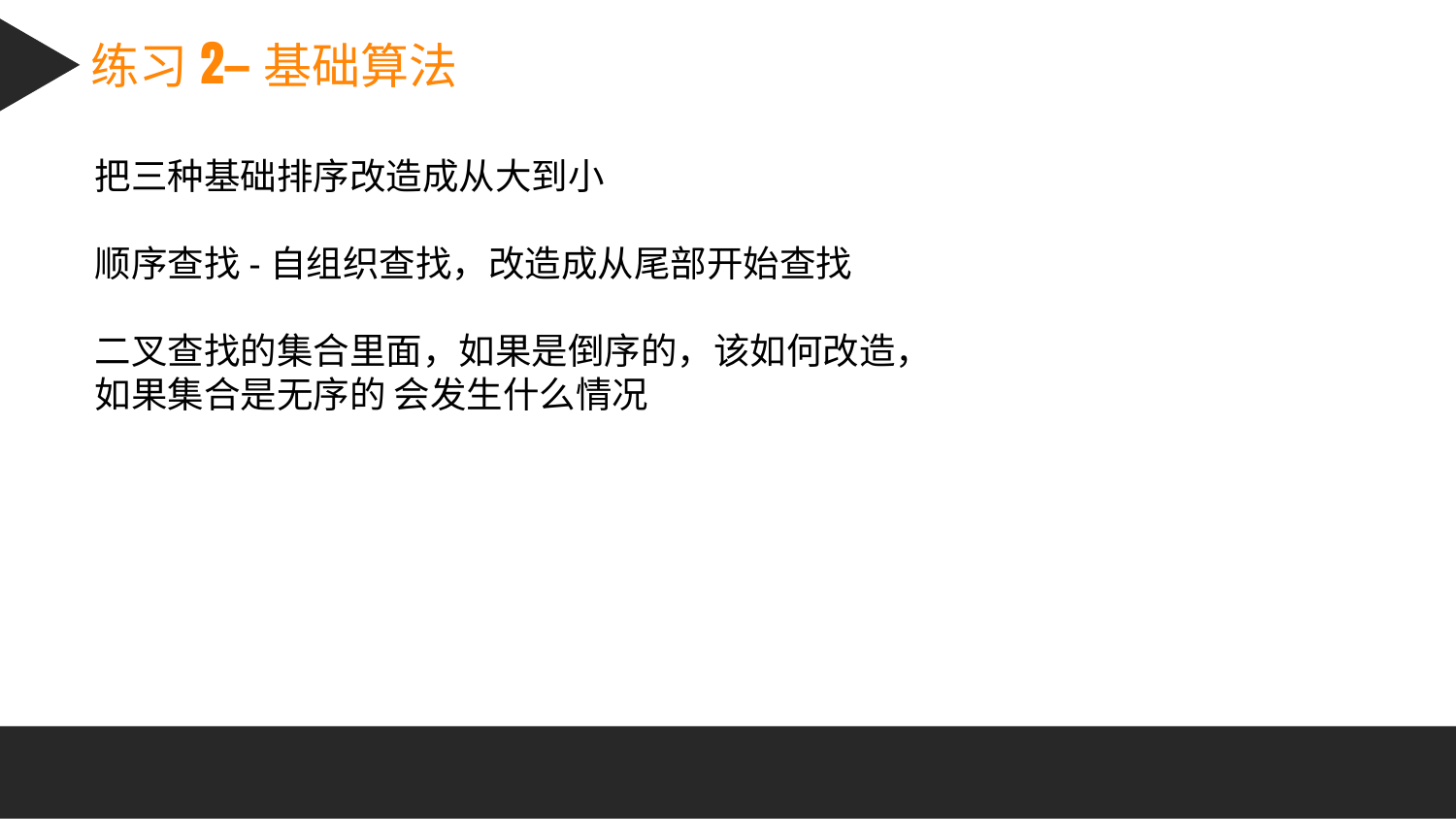

练习2—基础算法
把三种基础排序改造成从大到小

顺序查找-自组织查找，改造成从尾部开始查找

二叉查找的集合里面，如果是倒序的，该如何改造，
如果集合是无序的 会发生什么情况